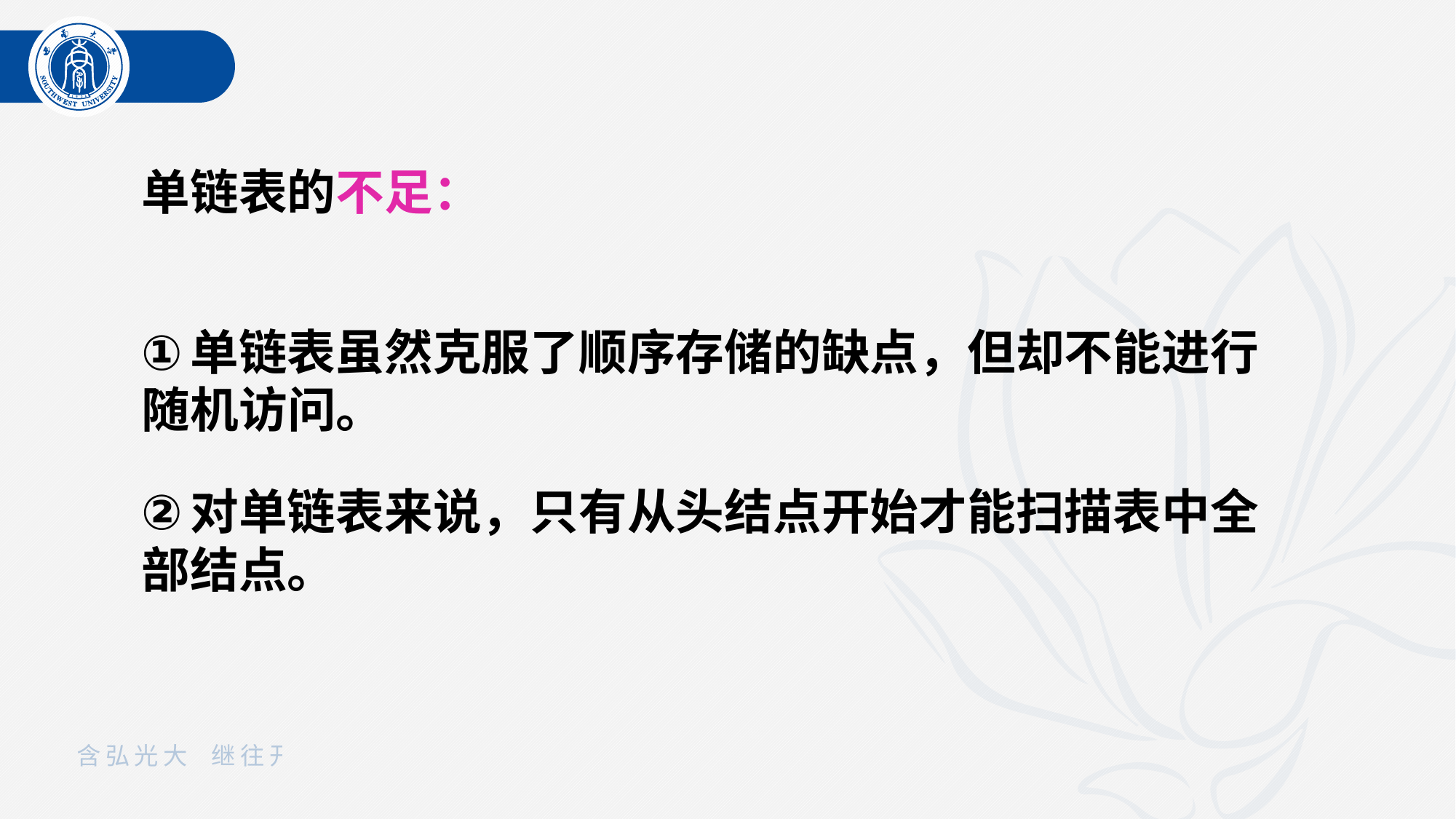

单链表的不足：

单链表虽然克服了顺序存储的缺点，但却不能进行随机访问。
对单链表来说，只有从头结点开始才能扫描表中全部结点。